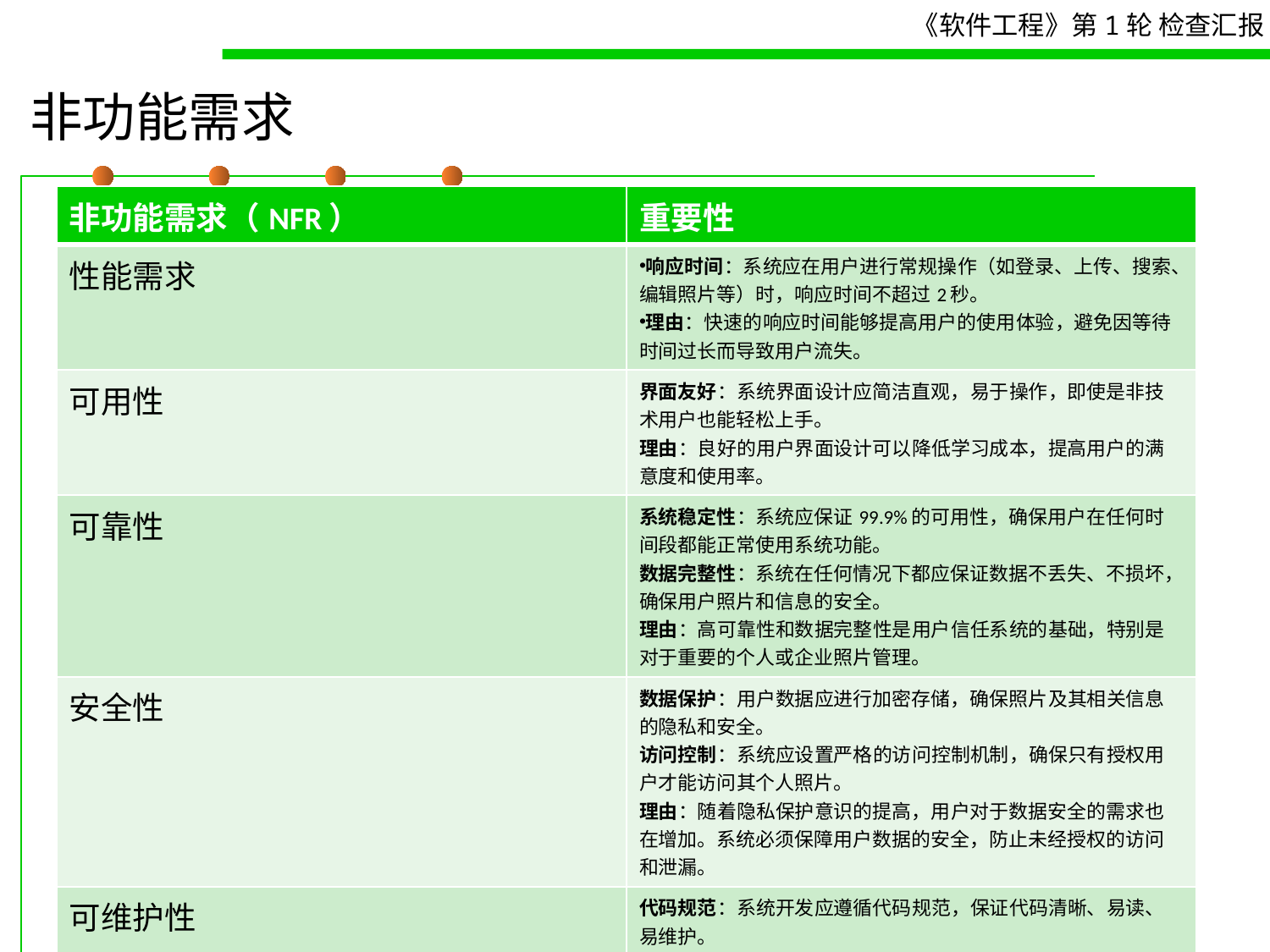

# 非功能需求
| 非功能需求（NFR） | 重要性 |
| --- | --- |
| 性能需求 | 响应时间：系统应在用户进行常规操作（如登录、上传、搜索、编辑照片等）时，响应时间不超过2秒。 理由：快速的响应时间能够提高用户的使用体验，避免因等待时间过长而导致用户流失。 |
| 可用性 | 界面友好：系统界面设计应简洁直观，易于操作，即使是非技术用户也能轻松上手。 理由：良好的用户界面设计可以降低学习成本，提高用户的满意度和使用率。 |
| 可靠性 | 系统稳定性：系统应保证99.9%的可用性，确保用户在任何时间段都能正常使用系统功能。 数据完整性：系统在任何情况下都应保证数据不丢失、不损坏，确保用户照片和信息的安全。 理由：高可靠性和数据完整性是用户信任系统的基础，特别是对于重要的个人或企业照片管理。 |
| 安全性 | 数据保护：用户数据应进行加密存储，确保照片及其相关信息的隐私和安全。 访问控制：系统应设置严格的访问控制机制，确保只有授权用户才能访问其个人照片。 理由：随着隐私保护意识的提高，用户对于数据安全的需求也在增加。系统必须保障用户数据的安全，防止未经授权的访问和泄漏。 |
| 可维护性 | 代码规范：系统开发应遵循代码规范，保证代码清晰、易读、易维护。 自动化测试：引入自动化测试工具，确保系统功能的正确性和稳定性。 理由：提高系统的可维护性可以减少后期维护成本，并能快速修复问题，提升系统的可靠性和用户满意度。 |